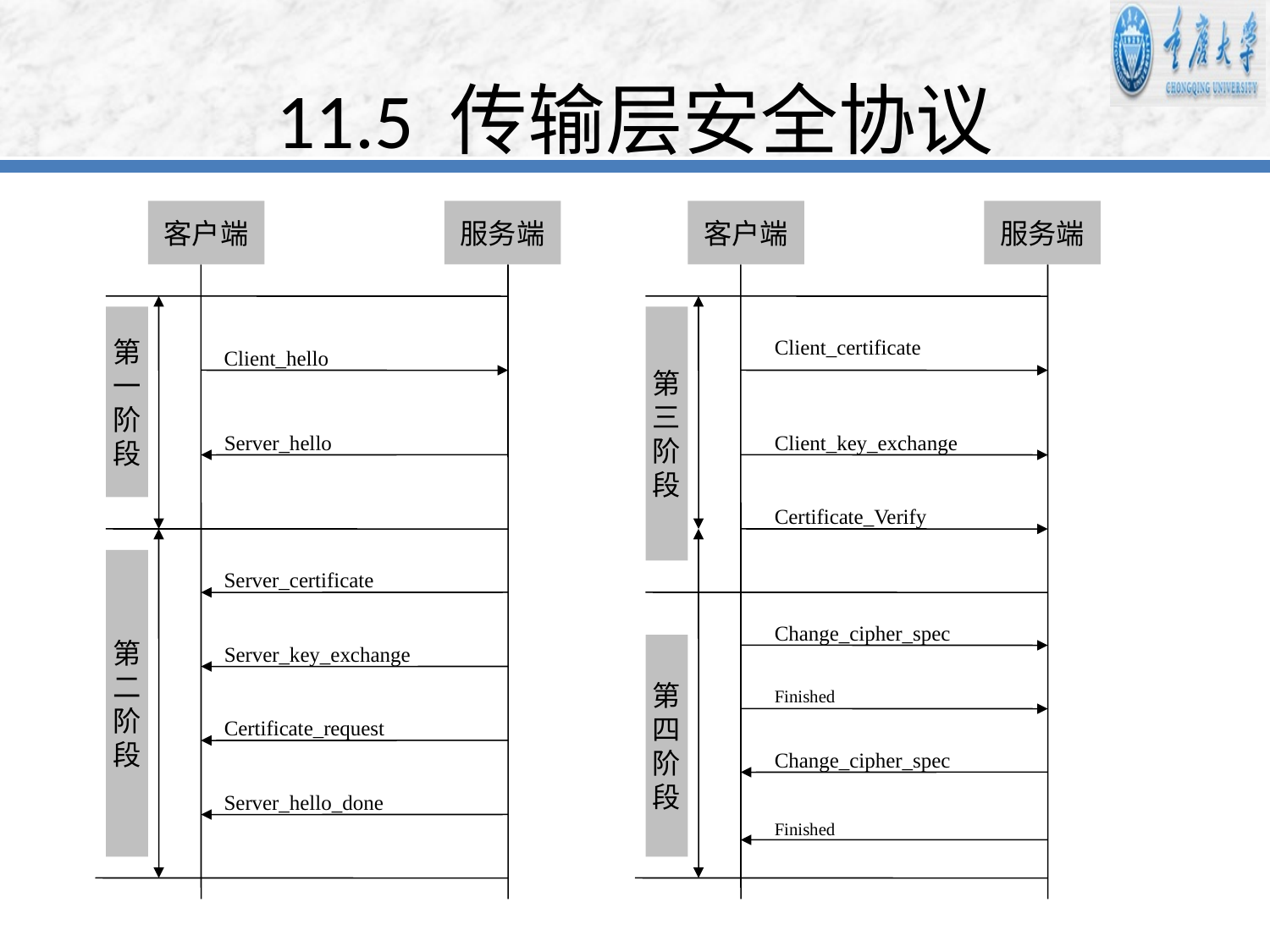

# 11.5 传输层安全协议
客户端
服务端

第
一
阶
段
Client_hello

Server_hello

第
二
阶
段
Server_certificate

Server_key_exchange

Certificate_request

Server_hello_done

客户端
服务端

第
三
阶
段
Client_certificate

Client_key_exchange

Certificate_Verify

Change_cipher_spec
第
四
阶
段

Finished

Change_cipher_spec

Finished